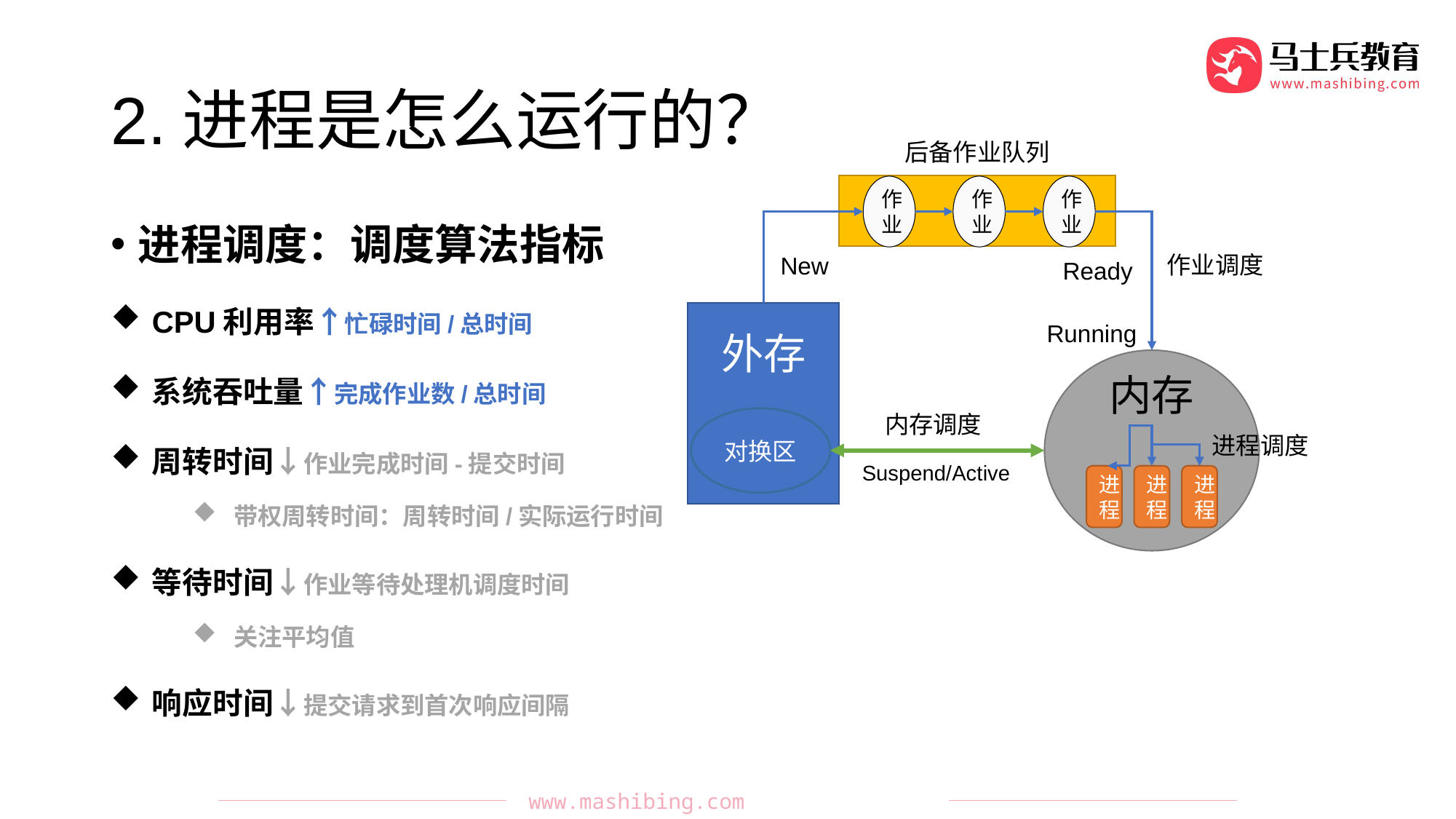

# 2.进程是怎么运行的？
后备作业队列

作业
作业
作业
作业调度
New
Ready
外存

对换区
Running

内存
进程
进程
进程
内存调度
进程调度
Suspend/Active
进程调度：调度算法指标
CPU利用率↑忙碌时间/总时间
系统吞吐量↑完成作业数/总时间
周转时间↓作业完成时间-提交时间
带权周转时间：周转时间/实际运行时间
等待时间↓作业等待处理机调度时间
关注平均值
响应时间↓提交请求到首次响应间隔